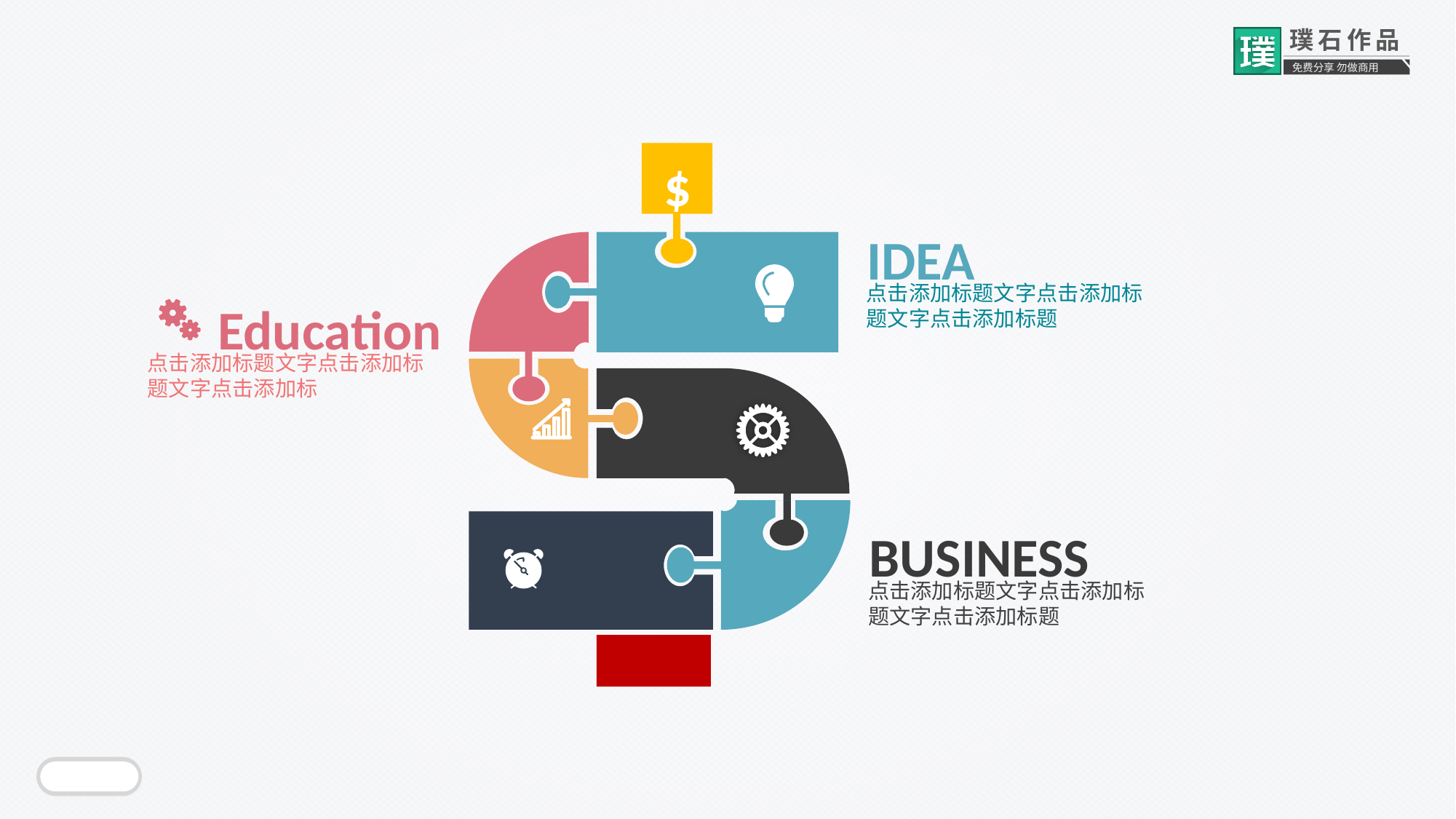

$
IDEA

点击添加标题文字点击添加标题文字点击添加标题
Education

点击添加标题文字点击添加标题文字点击添加标

BUSINESS

点击添加标题文字点击添加标题文字点击添加标题